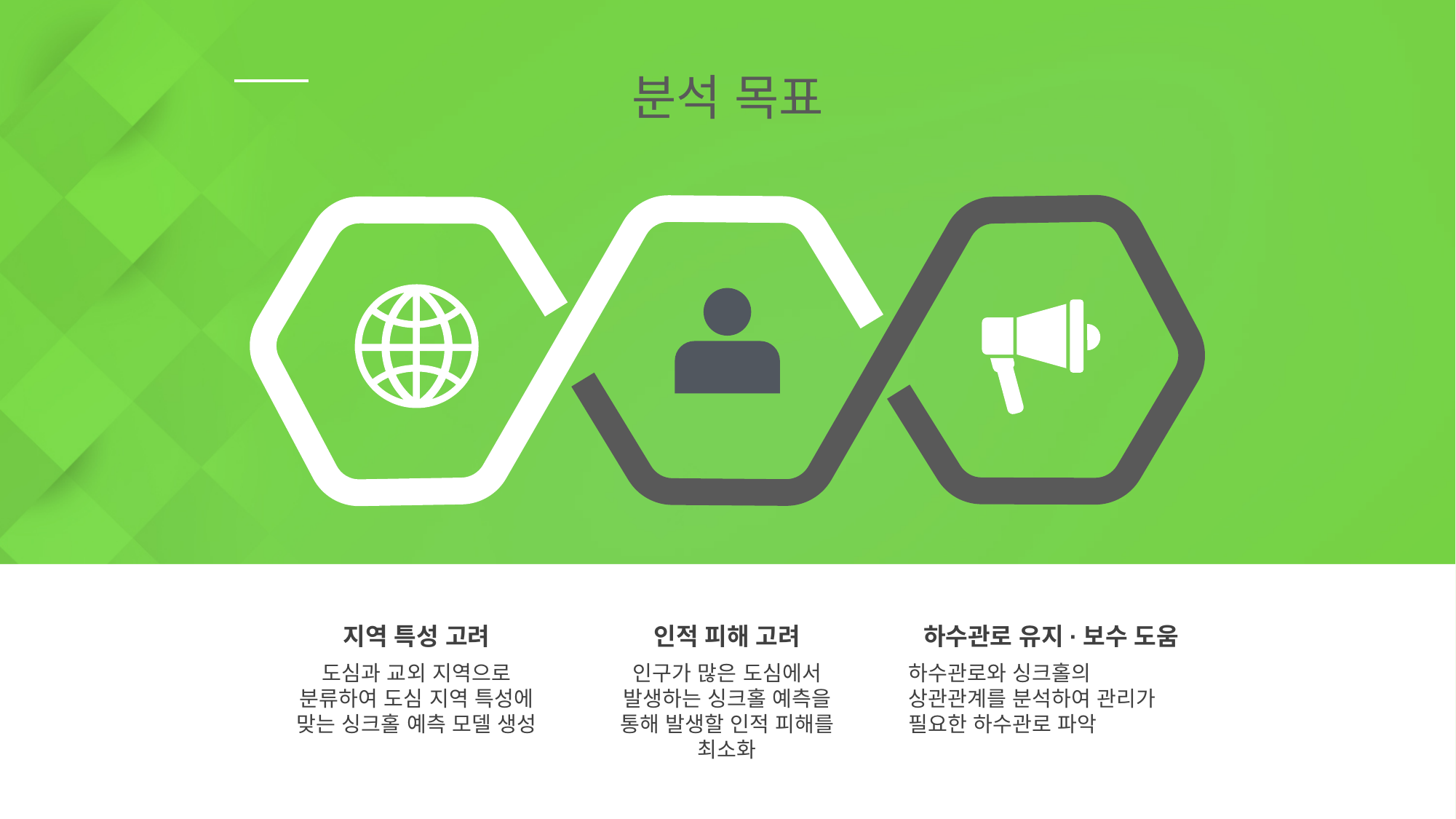

분석 목표
3. 모델 제작 과정

지역 특성 고려
도심과 교외 지역으로 분류하여 도심 지역 특성에 맞는 싱크홀 예측 모델 생성
인적 피해 고려
인구가 많은 도심에서 발생하는 싱크홀 예측을 통해 발생할 인적 피해를 최소화
하수관로 유지·보수 도움
하수관로와 싱크홀의 상관관계를 분석하여 관리가 필요한 하수관로 파악